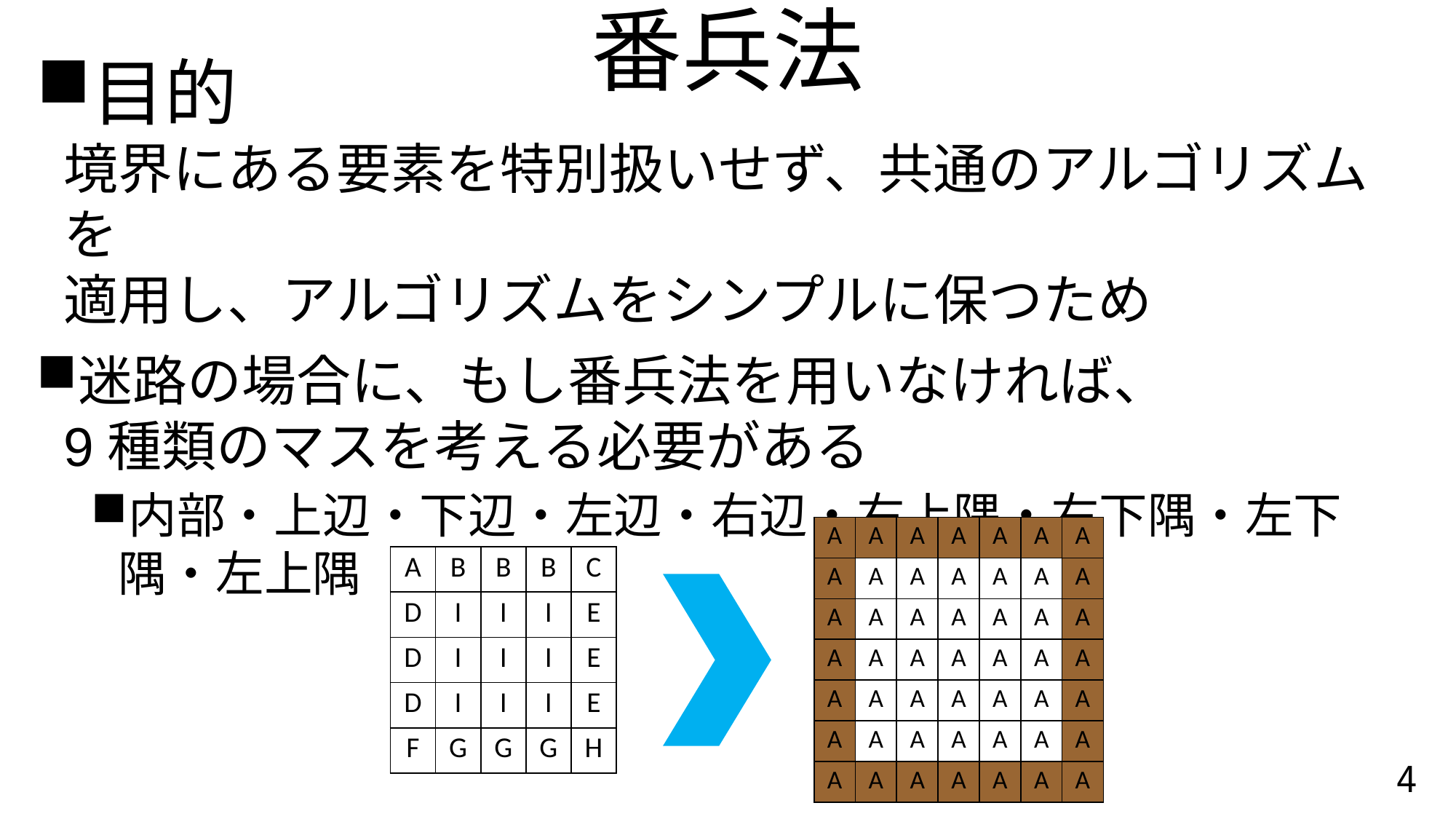

# 番兵法
目的
境界にある要素を特別扱いせず、共通のアルゴリズムを
適用し、アルゴリズムをシンプルに保つため
迷路の場合に、もし番兵法を用いなければ、
9種類のマスを考える必要がある
内部・上辺・下辺・左辺・右辺・右上隅・右下隅・左下隅・左上隅
| A | A | A | A | A | A | A |
| --- | --- | --- | --- | --- | --- | --- |
| A | A | A | A | A | A | A |
| A | A | A | A | A | A | A |
| A | A | A | A | A | A | A |
| A | A | A | A | A | A | A |
| A | A | A | A | A | A | A |
| A | A | A | A | A | A | A |
| A | B | B | B | C |
| --- | --- | --- | --- | --- |
| D | I | I | I | E |
| D | I | I | I | E |
| D | I | I | I | E |
| F | G | G | G | H |

4